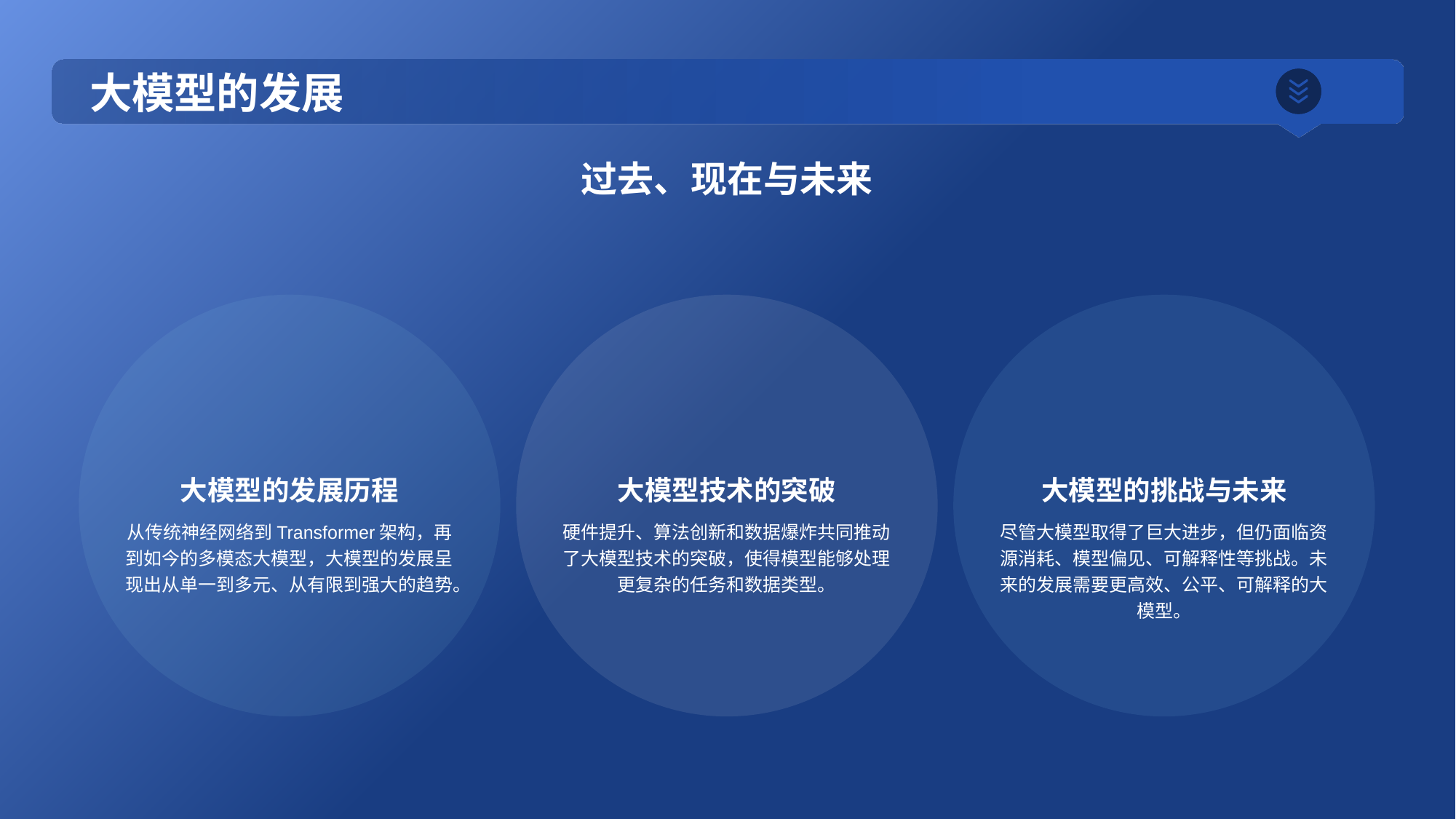

# 大模型的发展
过去、现在与未来

大模型的发展历程
从传统神经网络到Transformer架构，再到如今的多模态大模型，大模型的发展呈现出从单一到多元、从有限到强大的趋势。

大模型技术的突破
硬件提升、算法创新和数据爆炸共同推动了大模型技术的突破，使得模型能够处理更复杂的任务和数据类型。

大模型的挑战与未来
尽管大模型取得了巨大进步，但仍面临资源消耗、模型偏见、可解释性等挑战。未来的发展需要更高效、公平、可解释的大模型。